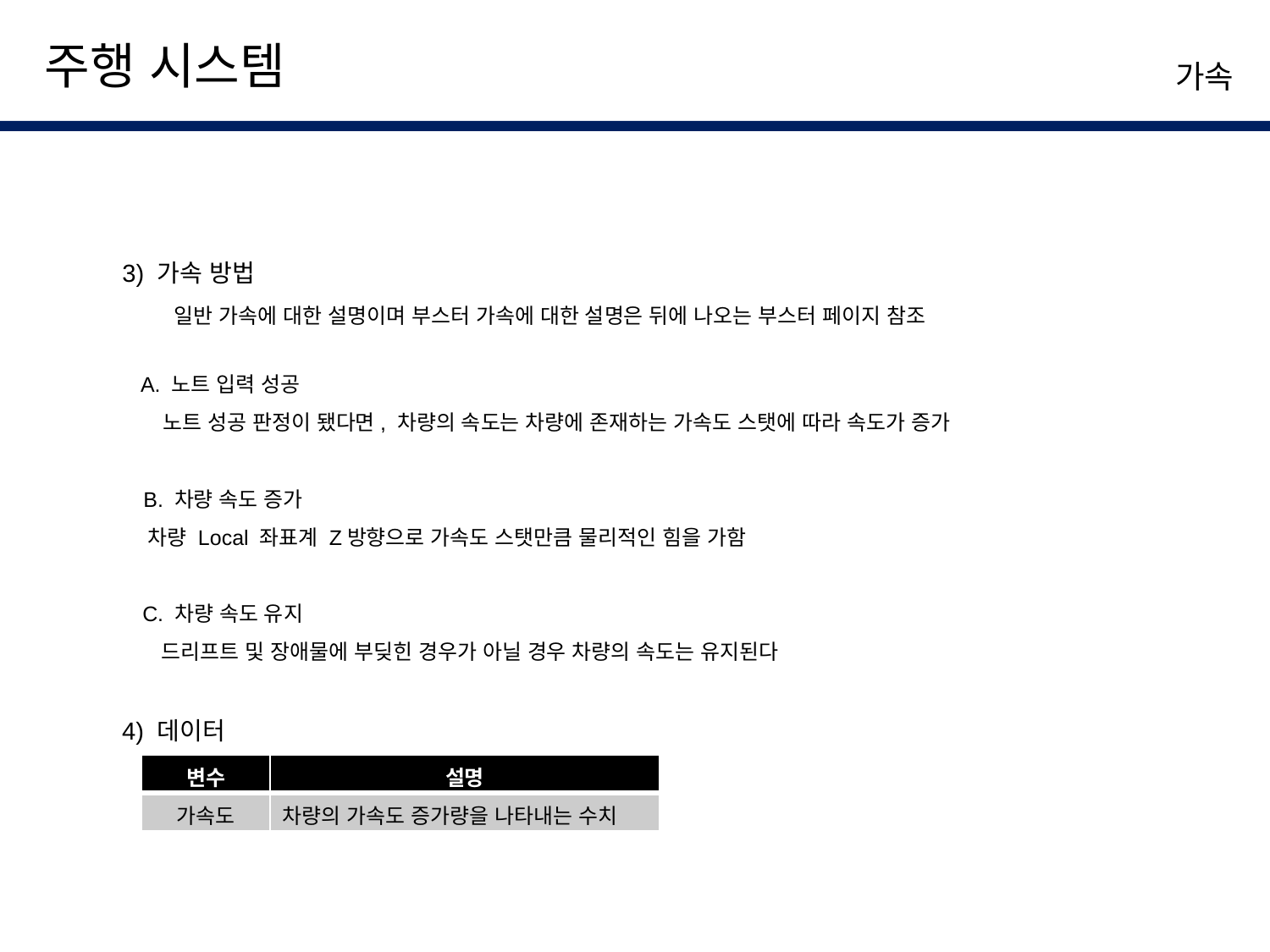

주행 시스템
가속

3) 가속 방법
일반 가속에 대한 설명이며 부스터 가속에 대한 설명은 뒤에 나오는 부스터 페이지 참조
A. 노트 입력 성공
노트 성공 판정이 됐다면, 차량의 속도는 차량에 존재하는 가속도 스탯에 따라 속도가 증가
B. 차량 속도 증가
차량 Local 좌표계 Z방향으로 가속도 스탯만큼 물리적인 힘을 가함
C. 차량 속도 유지
드리프트 및 장애물에 부딪힌 경우가 아닐 경우 차량의 속도는 유지된다
4) 데이터
| 변수 | 설명 |
| --- | --- |
| 가속도 | 차량의 가속도 증가량을 나타내는 수치 |